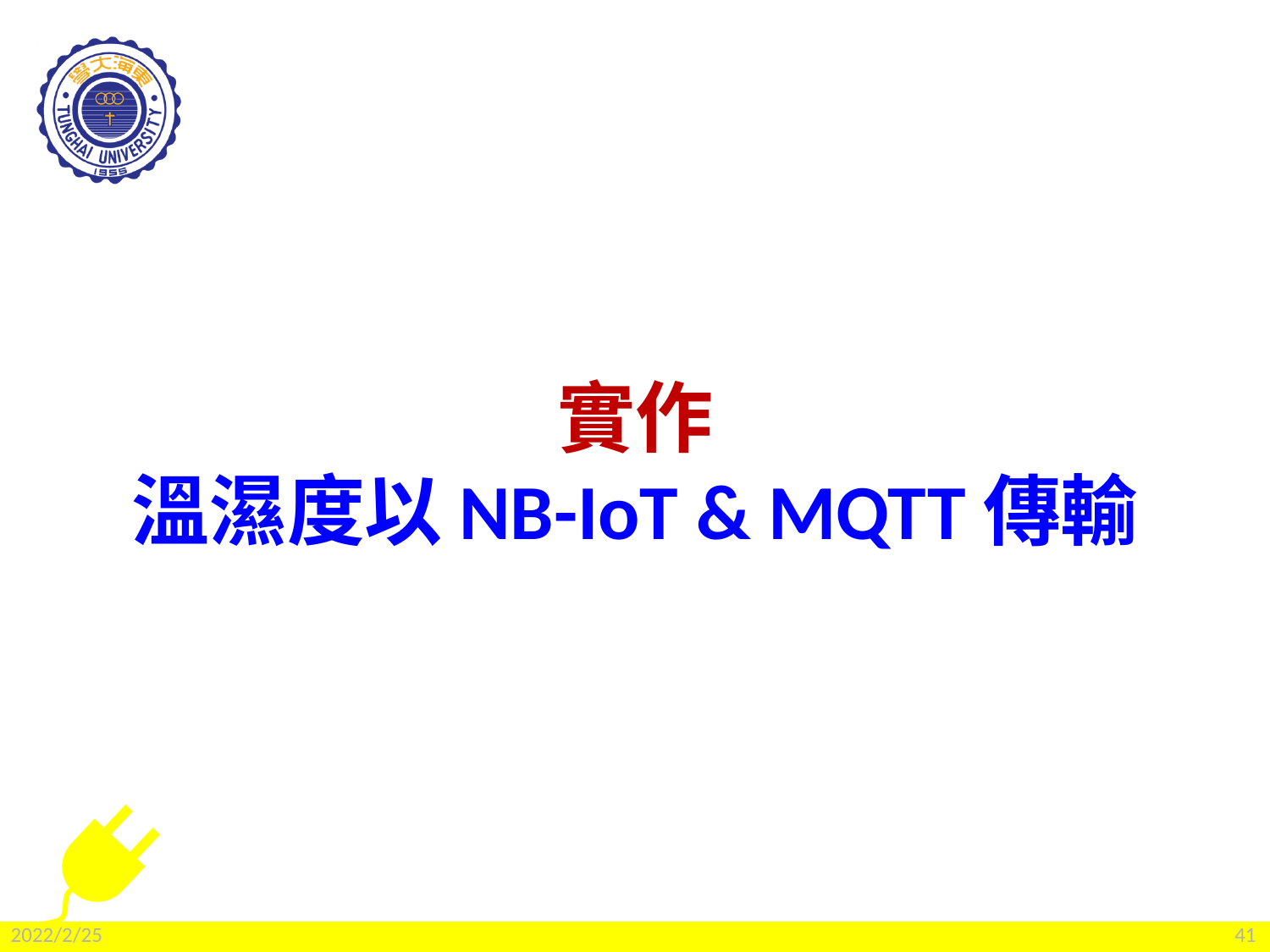

# 實作 溫濕度以NB-IoT & MQTT傳輸
2022/2/25

41